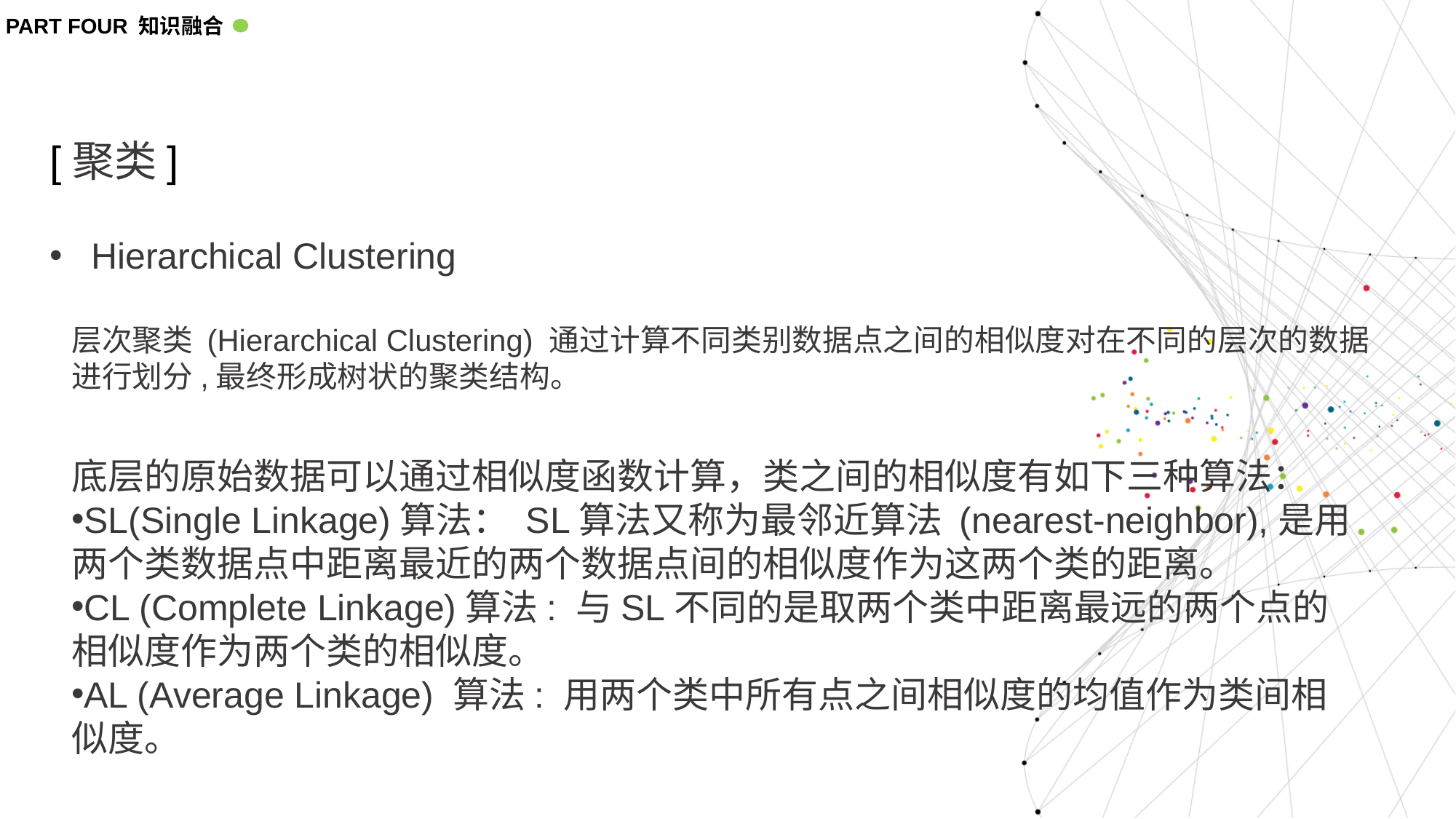

PART FOUR 知识融合

[聚类]
Hierarchical Clustering
层次聚类 (Hierarchical Clustering) 通过计算不同类别数据点之间的相似度对在不同的层次的数据进行划分,最终形成树状的聚类结构。
底层的原始数据可以通过相似度函数计算，类之间的相似度有如下三种算法：
SL(Single Linkage)算法： SL算法又称为最邻近算法 (nearest-neighbor),是用两个类数据点中距离最近的两个数据点间的相似度作为这两个类的距离。
CL (Complete Linkage)算法: 与SL不同的是取两个类中距离最远的两个点的相似度作为两个类的相似度。
AL (Average Linkage) 算法: 用两个类中所有点之间相似度的均值作为类间相似度。